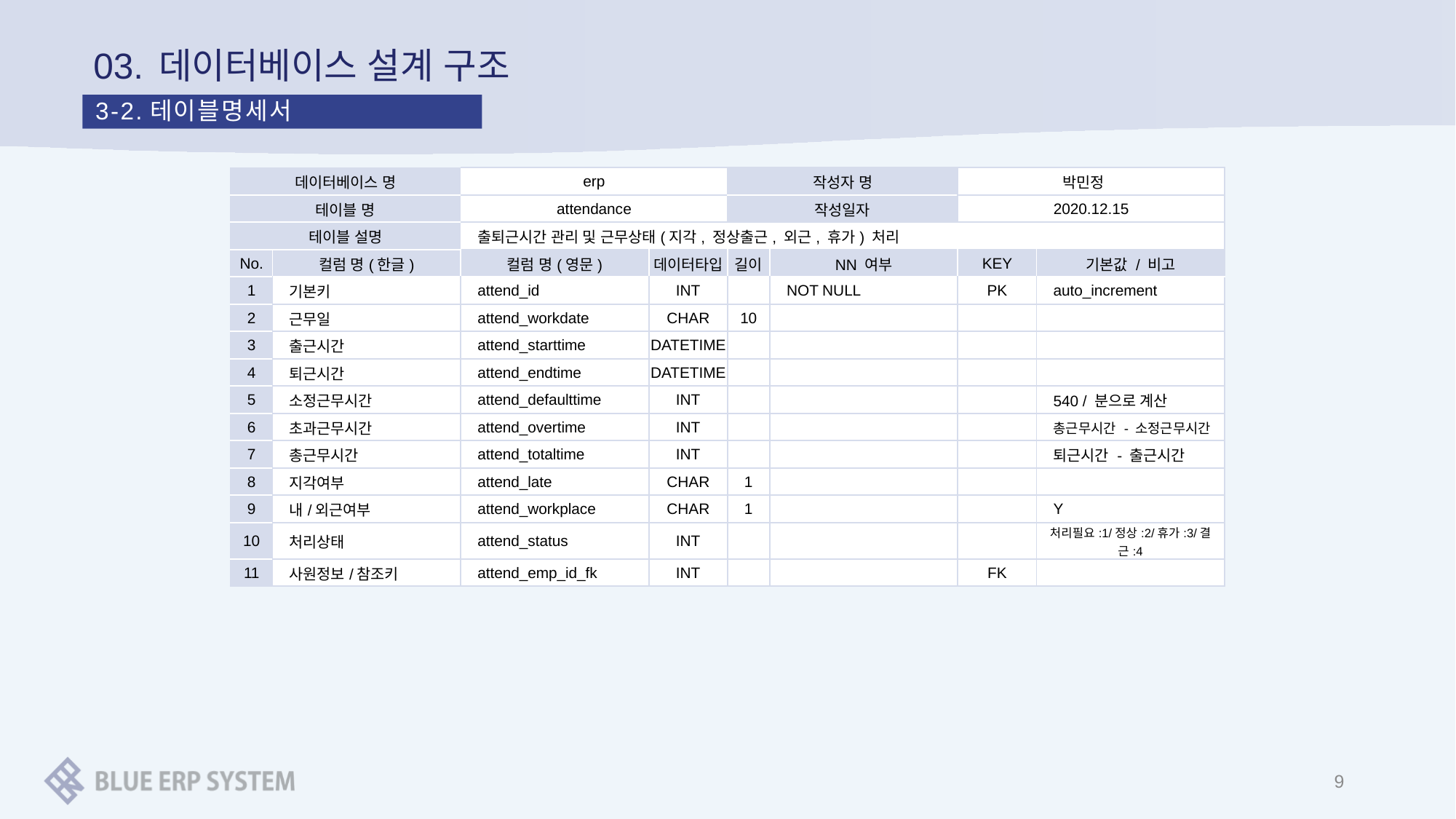

# 03. 데이터베이스 설계 구조
3-2.테이블명세서
| 데이터베이스 명 |  | erp |  | 작성자 명 |  | 박민정 |  |
| --- | --- | --- | --- | --- | --- | --- | --- |
| 테이블 명 |  | attendance |  | 작성일자 |  | 2020.12.15 |  |
| 테이블 설명 |  | 출퇴근시간 관리 및 근무상태(지각, 정상출근, 외근, 휴가) 처리 |  |  |  |  |  |
| No. | 컬럼 명(한글) | 컬럼 명(영문) | 데이터타입 | 길이 | NN 여부 | KEY | 기본값 / 비고 |
| 1 | 기본키 | attend\_id | INT |  | NOT NULL | PK | auto\_increment |
| 2 | 근무일 | attend\_workdate | CHAR | 10 |  |  |  |
| 3 | 출근시간 | attend\_starttime | DATETIME |  |  |  |  |
| 4 | 퇴근시간 | attend\_endtime | DATETIME |  |  |  |  |
| 5 | 소정근무시간 | attend\_defaulttime | INT |  |  |  | 540 / 분으로 계산 |
| 6 | 초과근무시간 | attend\_overtime | INT |  |  |  | 총근무시간 - 소정근무시간 |
| 7 | 총근무시간 | attend\_totaltime | INT |  |  |  | 퇴근시간 - 출근시간 |
| 8 | 지각여부 | attend\_late | CHAR | 1 |  |  |  |
| 9 | 내/외근여부 | attend\_workplace | CHAR | 1 |  |  | Y |
| 10 | 처리상태 | attend\_status | INT |  |  |  | 처리필요:1/정상:2/휴가:3/결근:4 |
| 11 | 사원정보/참조키 | attend\_emp\_id\_fk | INT |  |  | FK |  |
9